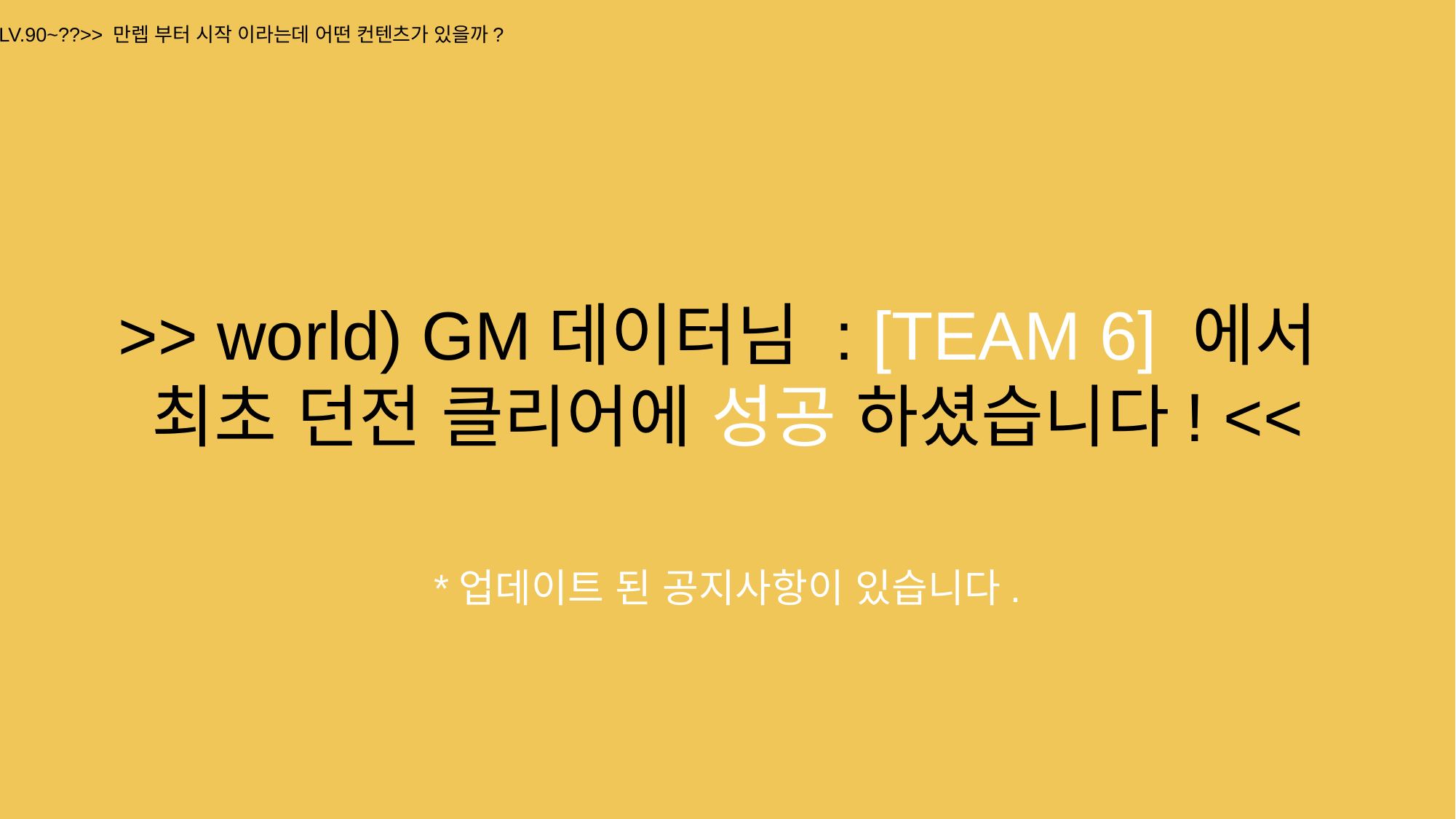

LV.90~??>> 만렙 부터 시작 이라는데 어떤 컨텐츠가 있을까?

>> world) GM데이터님 : [TEAM 6] 에서
최초 던전 클리어에 성공 하셨습니다! <<

*업데이트 된 공지사항이 있습니다.